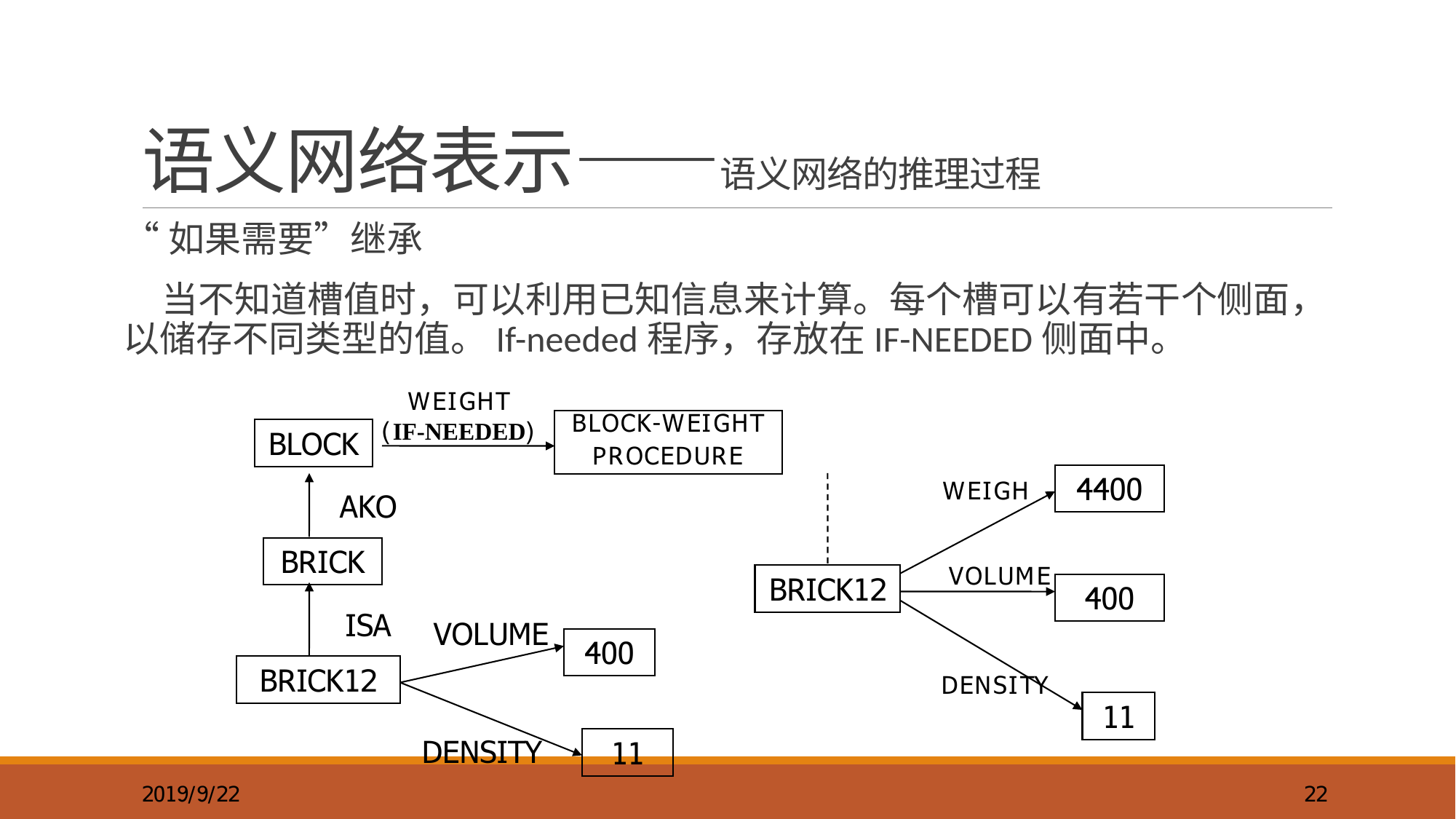

22
# 语义网络表示——语义网络的推理过程
“如果需要”继承
     当不知道槽值时，可以利用已知信息来计算。每个槽可以有若干个侧面，以储存不同类型的值。If-needed程序，存放在IF-NEEDED侧面中。
WEIGHT
(IF-NEEDED)
BLOCK-WEIGHT
PROCEDURE
BLOCK

4400

WEIGH
AKO

BRICK
VOLUME
BRICK12
400

ISA
VOLUME
400

BRICK12
DENSITY

11
DENSITY
11
2019/9/22